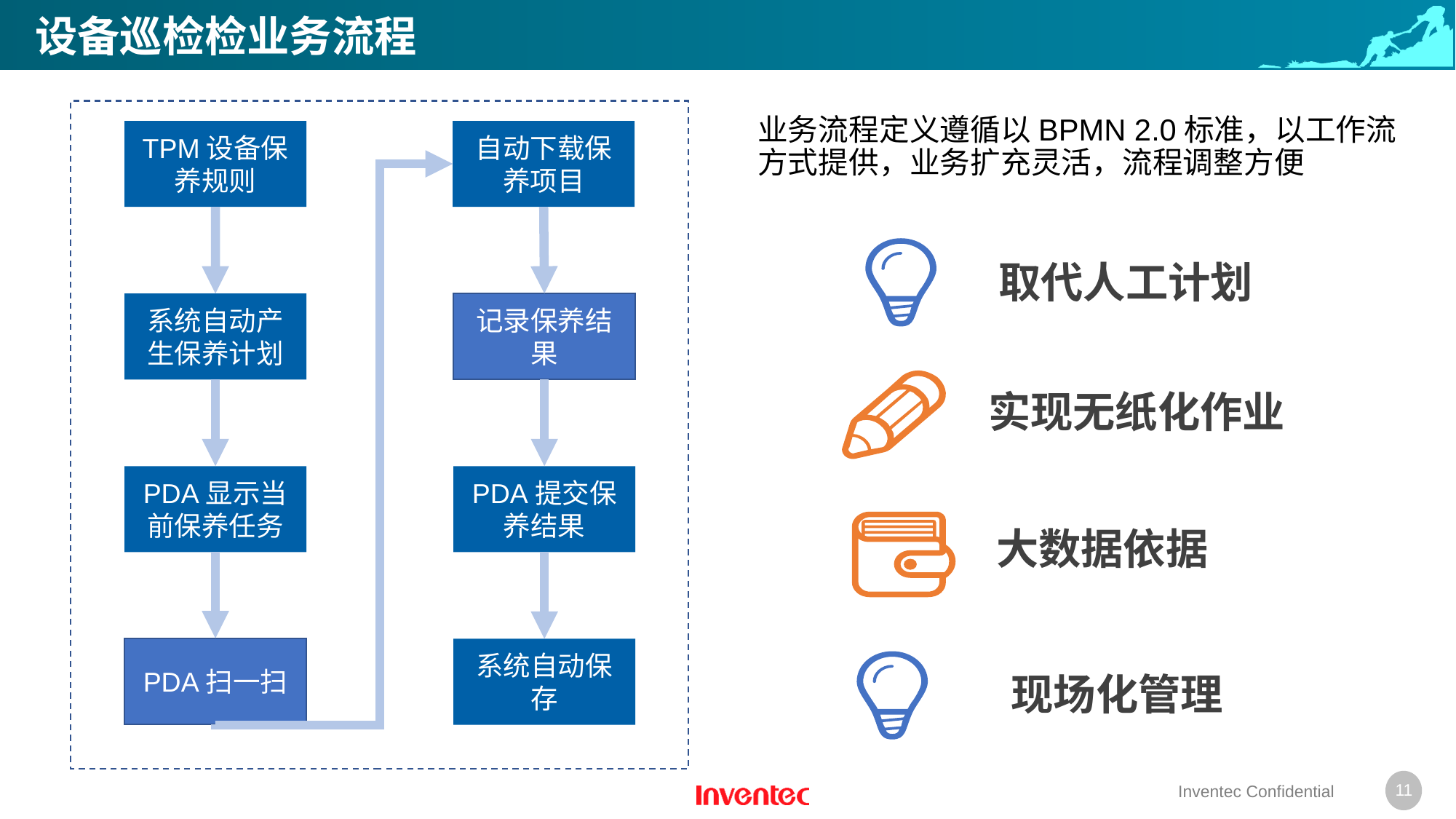

# 设备巡检检业务流程

业务流程定义遵循以BPMN 2.0标准，以工作流方式提供，业务扩充灵活，流程调整方便
TPM设备保养规则
自动下载保养项目

取代人工计划
记录保养结果
系统自动产生保养计划
实现无纸化作业

PDA提交保养结果
PDA显示当前保养任务
大数据依据

PDA扫一扫
系统自动保存

  现场化管理